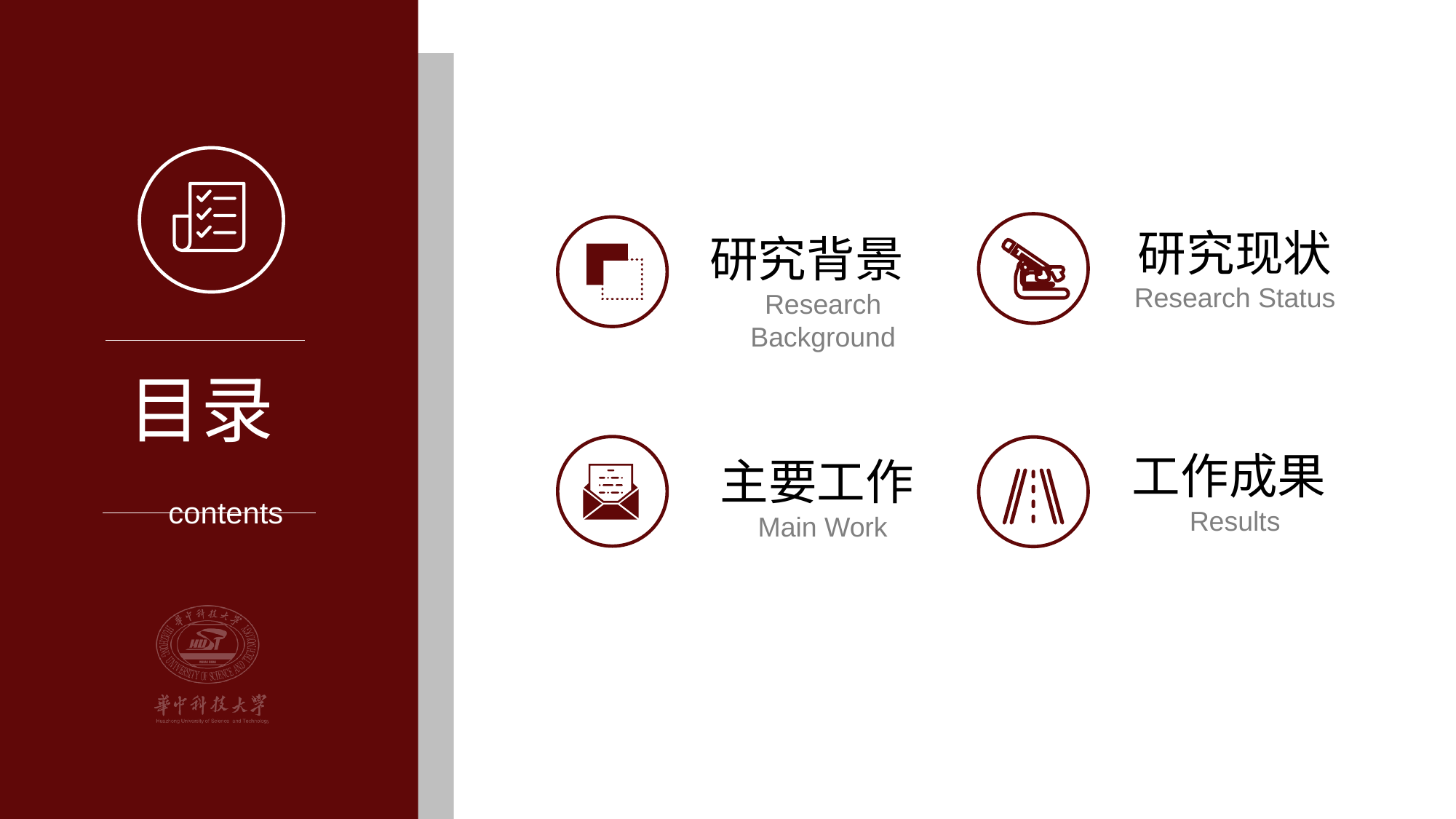

研究现状
Research Status
研究背景    Research Background
目录   contents

工作成果Results
主要工作Main Work